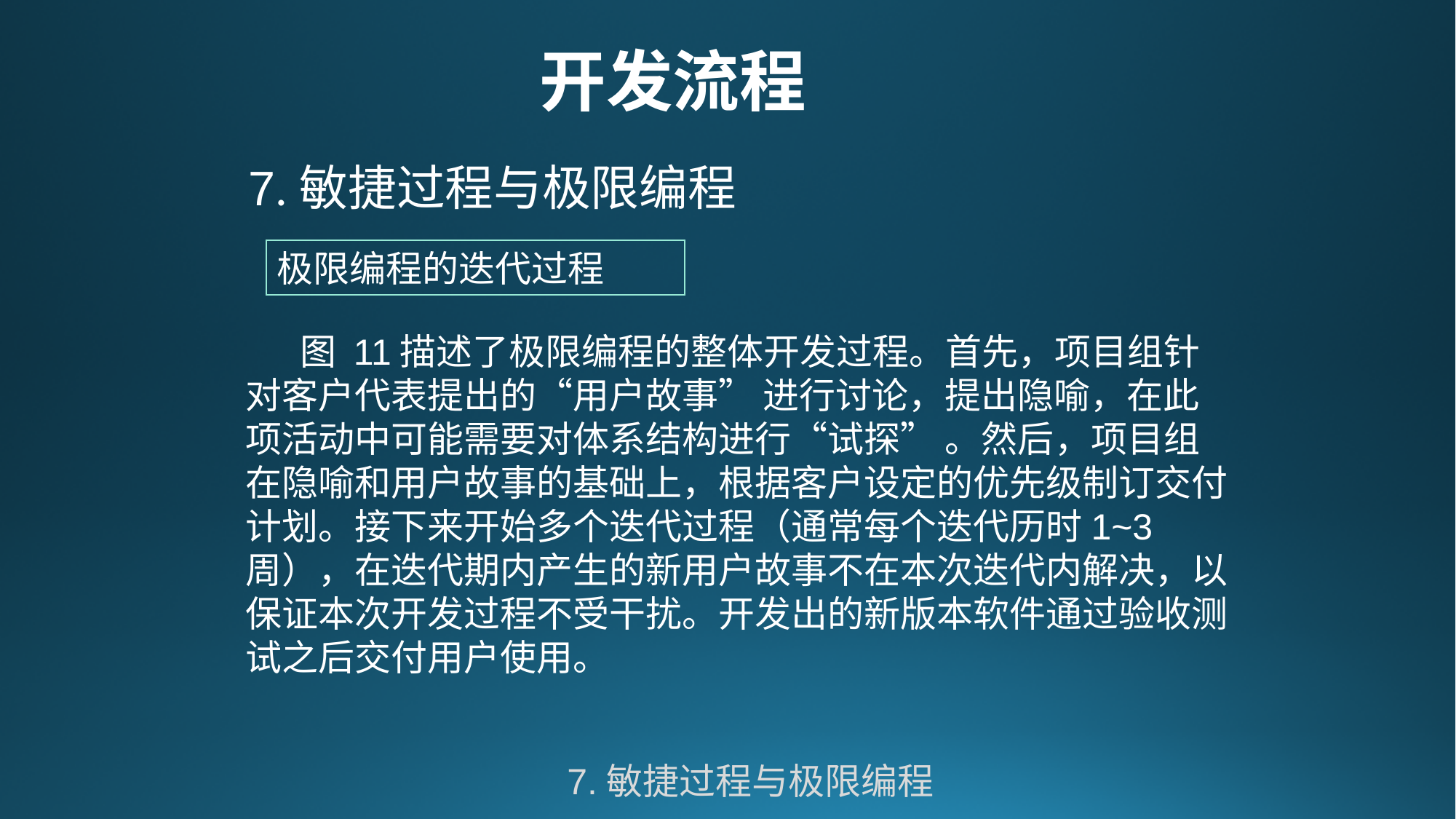

开发流程
7.敏捷过程与极限编程
极限编程的迭代过程
图 11描述了极限编程的整体开发过程。首先，项目组针对客户代表提出的“用户故事” 进行讨论，提出隐喻，在此项活动中可能需要对体系结构进行“试探” 。然后，项目组在隐喻和用户故事的基础上，根据客户设定的优先级制订交付计划。接下来开始多个迭代过程（通常每个迭代历时1~3周），在迭代期内产生的新用户故事不在本次迭代内解决，以保证本次开发过程不受干扰。开发出的新版本软件通过验收测试之后交付用户使用。
7.敏捷过程与极限编程